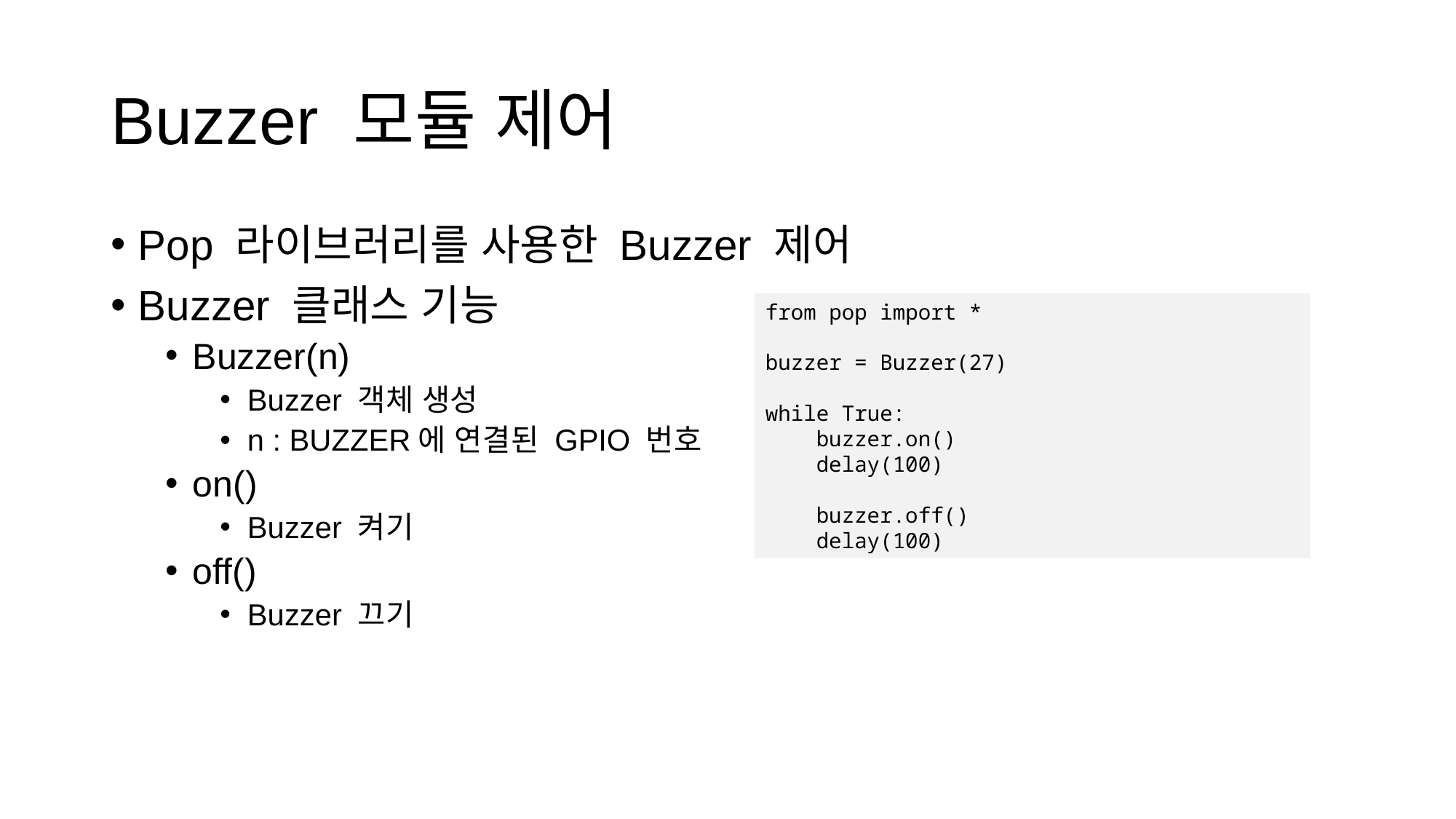

# Buzzer 모듈 제어
Pop 라이브러리를 사용한 Buzzer 제어
Buzzer 클래스 기능
Buzzer(n)
Buzzer 객체 생성
n : BUZZER에 연결된 GPIO 번호
on()
Buzzer 켜기
off()
Buzzer 끄기
from pop import *

buzzer = Buzzer(27)

while True:
    buzzer.on()
    delay(100)

    buzzer.off()
    delay(100)